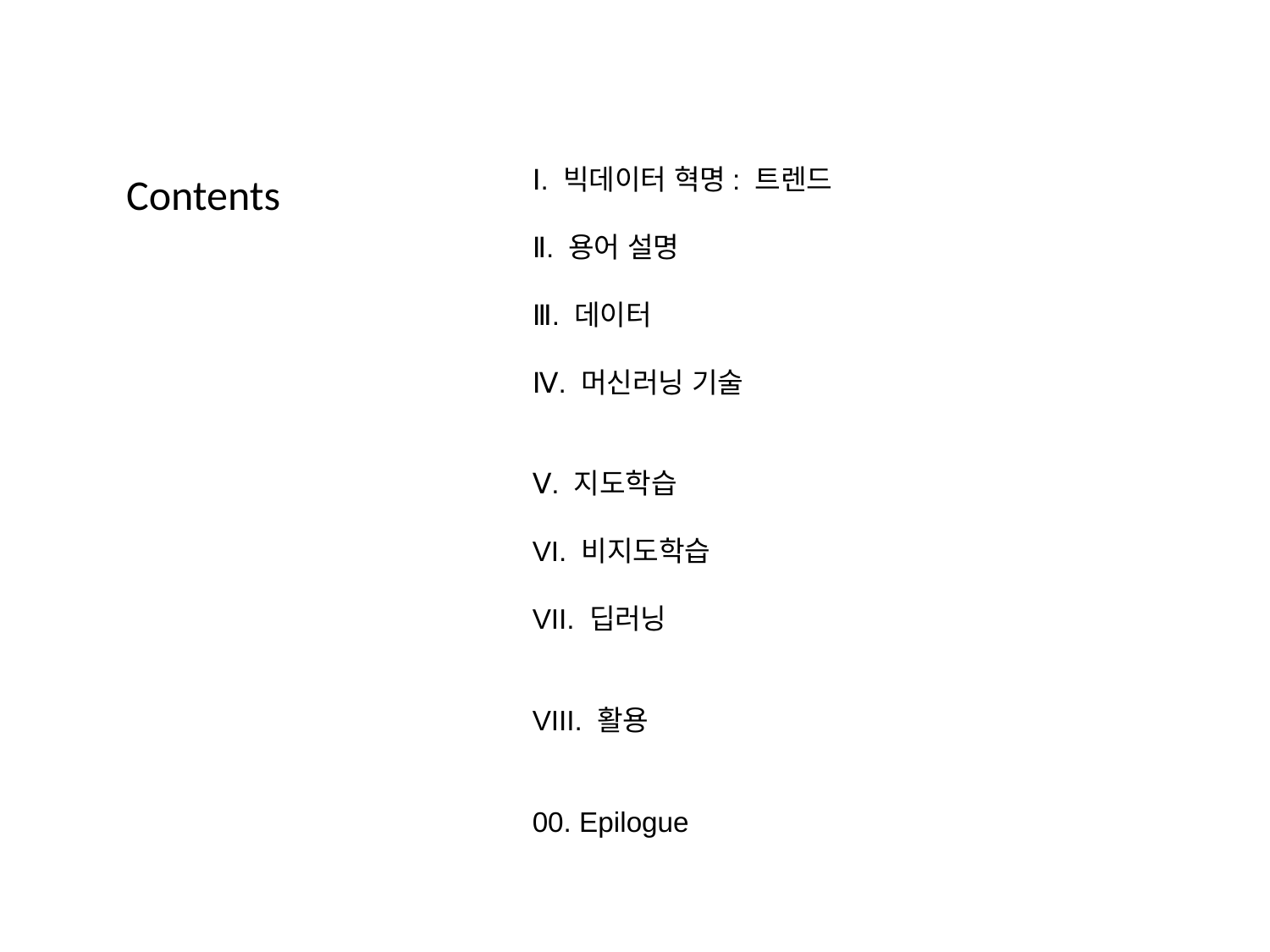

Ⅰ. 빅데이터 혁명: 트렌드

Ⅱ. 용어 설명

Ⅲ. 데이터
Ⅳ. 머신러닝 기술

Ⅴ. 지도학습

VI. 비지도학습

VII. 딥러닝

VIII. 활용

00. Epilogue

# Contents